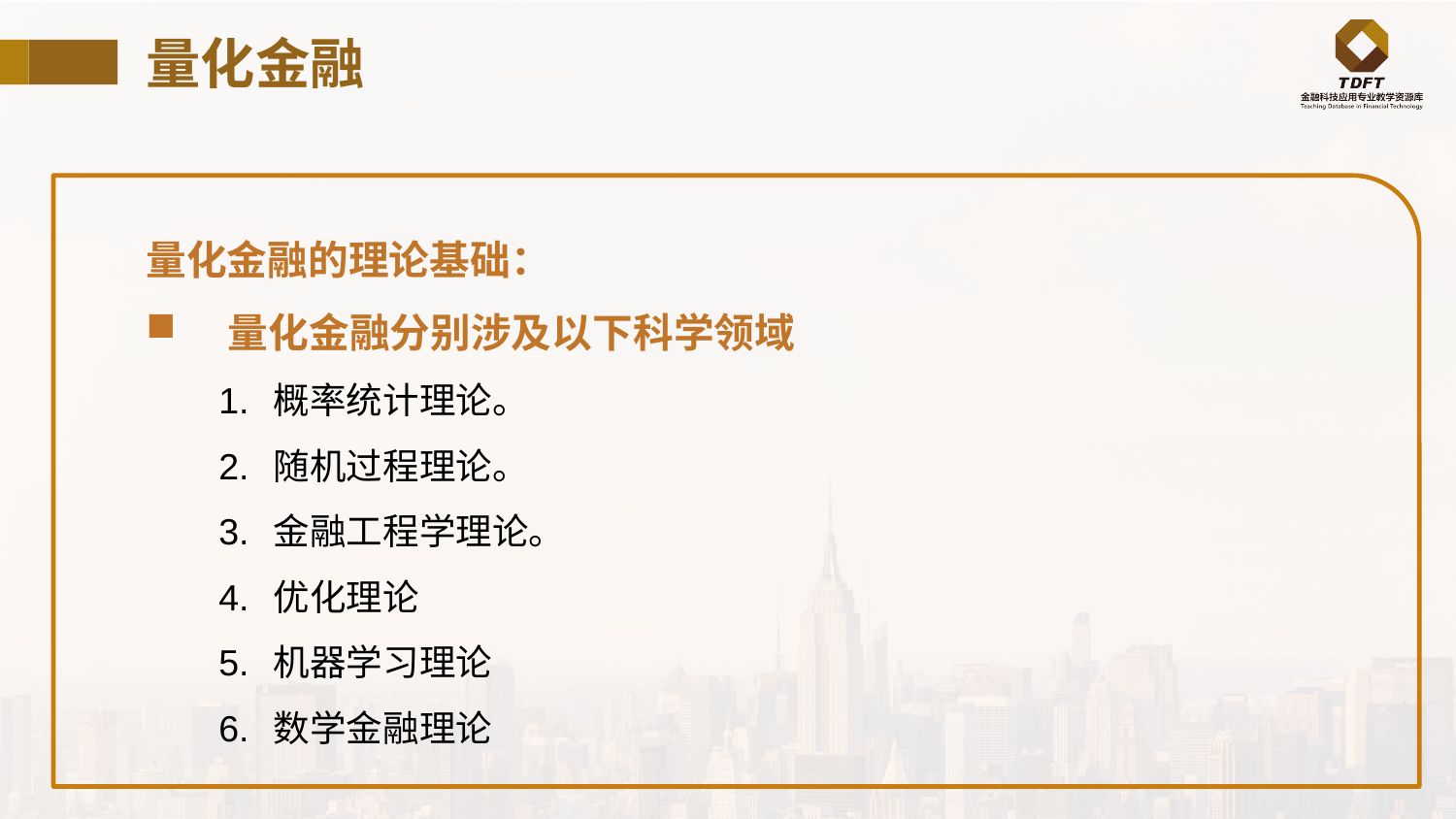

# 量化金融

量化金融的理论基础：
量化金融分别涉及以下科学领域
概率统计理论。
随机过程理论。
金融工程学理论。
优化理论
机器学习理论
数学金融理论